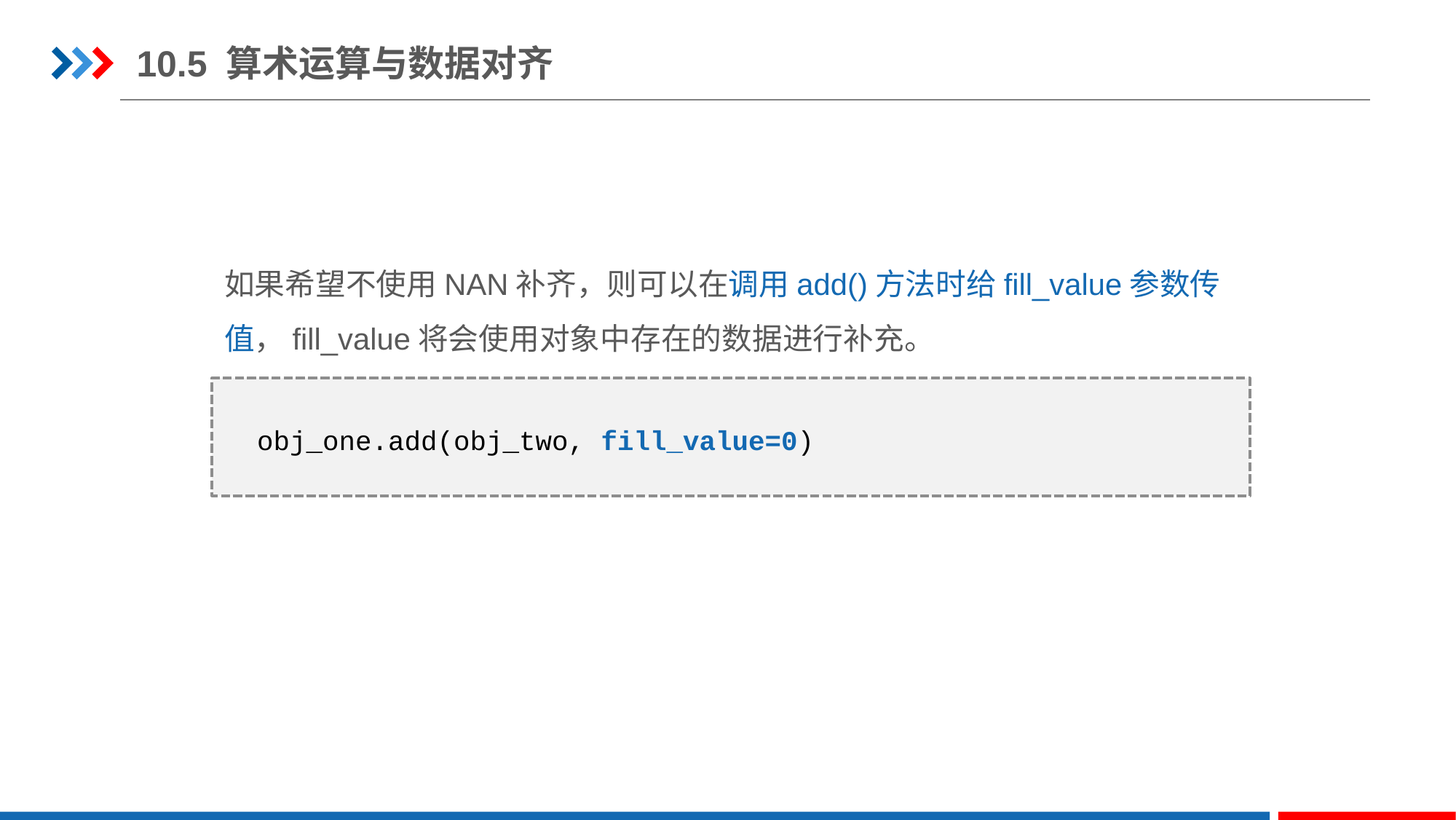

10.5 算术运算与数据对齐
如果希望不使用NAN补齐，则可以在调用add()方法时给fill_value参数传值，fill_value将会使用对象中存在的数据进行补充。

obj_one.add(obj_two, fill_value=0)